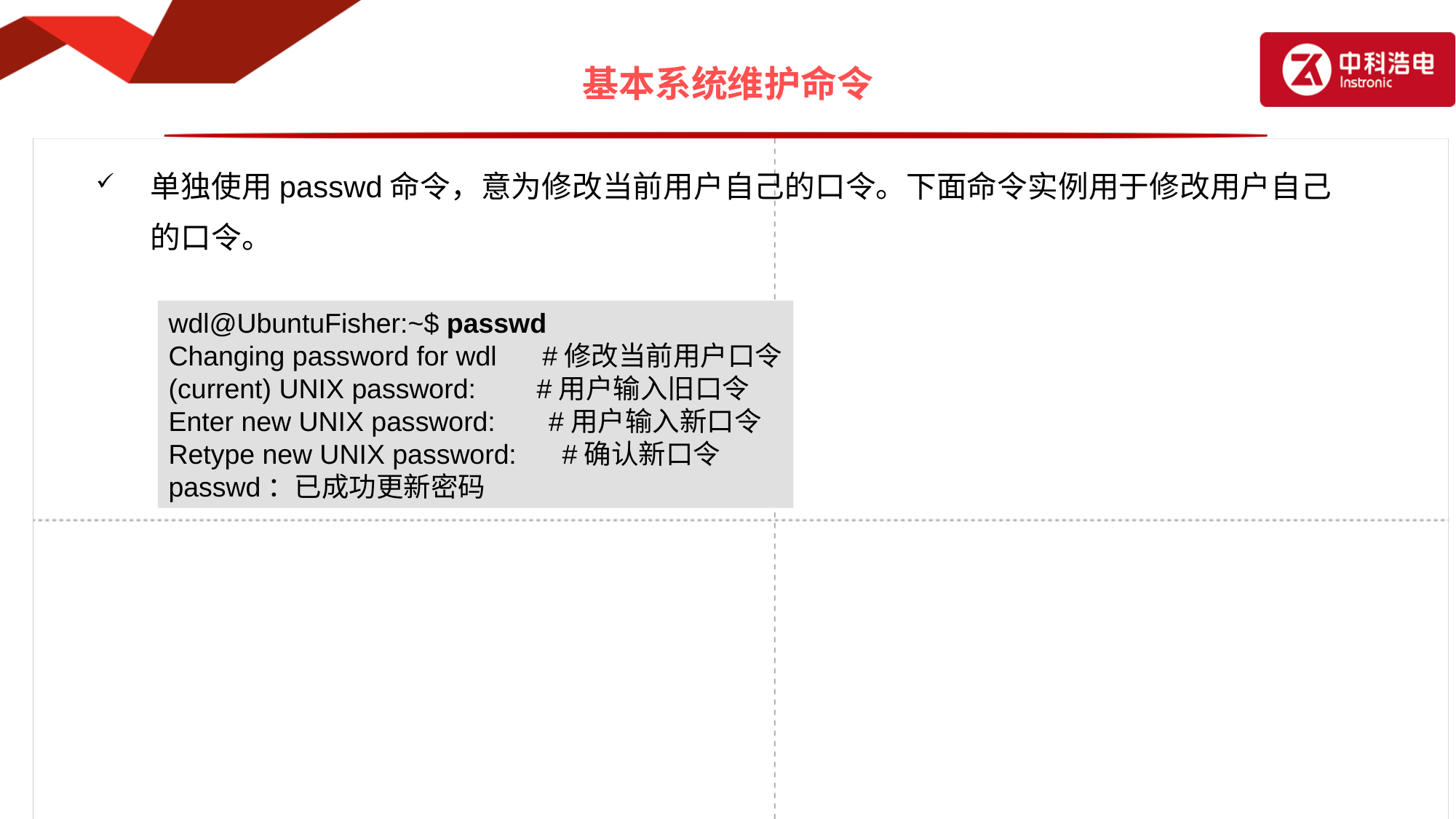

# 基本系统维护命令
单独使用passwd命令，意为修改当前用户自己的口令。下面命令实例用于修改用户自己的口令。
wdl@UbuntuFisher:~$ passwd
Changing password for wdl      #修改当前用户口令
(current) UNIX password:        #用户输入旧口令
Enter new UNIX password:       #用户输入新口令
Retype new UNIX password:      #确认新口令
passwd：已成功更新密码